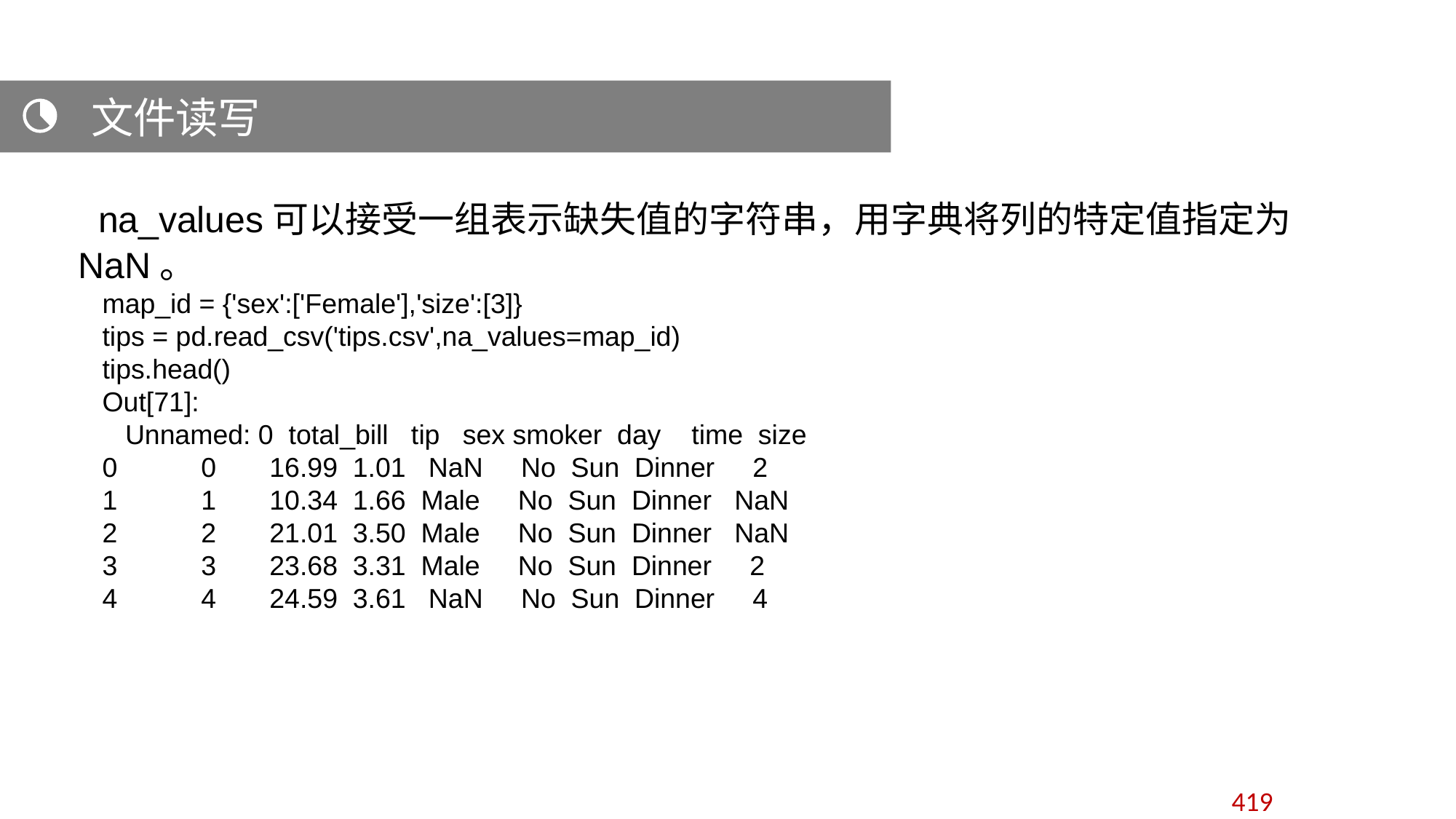

文件读写

    na_values可以接受一组表示缺失值的字符串，用字典将列的特定值指定为NaN。
map_id = {'sex':['Female'],'size':[3]}
tips = pd.read_csv('tips.csv',na_values=map_id)
tips.head()
Out[71]:
   Unnamed: 0  total_bill   tip   sex smoker  day    time  size
0           0       16.99  1.01   NaN     No  Sun  Dinner     2
1           1       10.34  1.66  Male     No  Sun  Dinner   NaN
2           2       21.01  3.50  Male     No  Sun  Dinner   NaN
3           3       23.68  3.31  Male     No  Sun  Dinner     2
4           4       24.59  3.61   NaN     No  Sun  Dinner     4

419